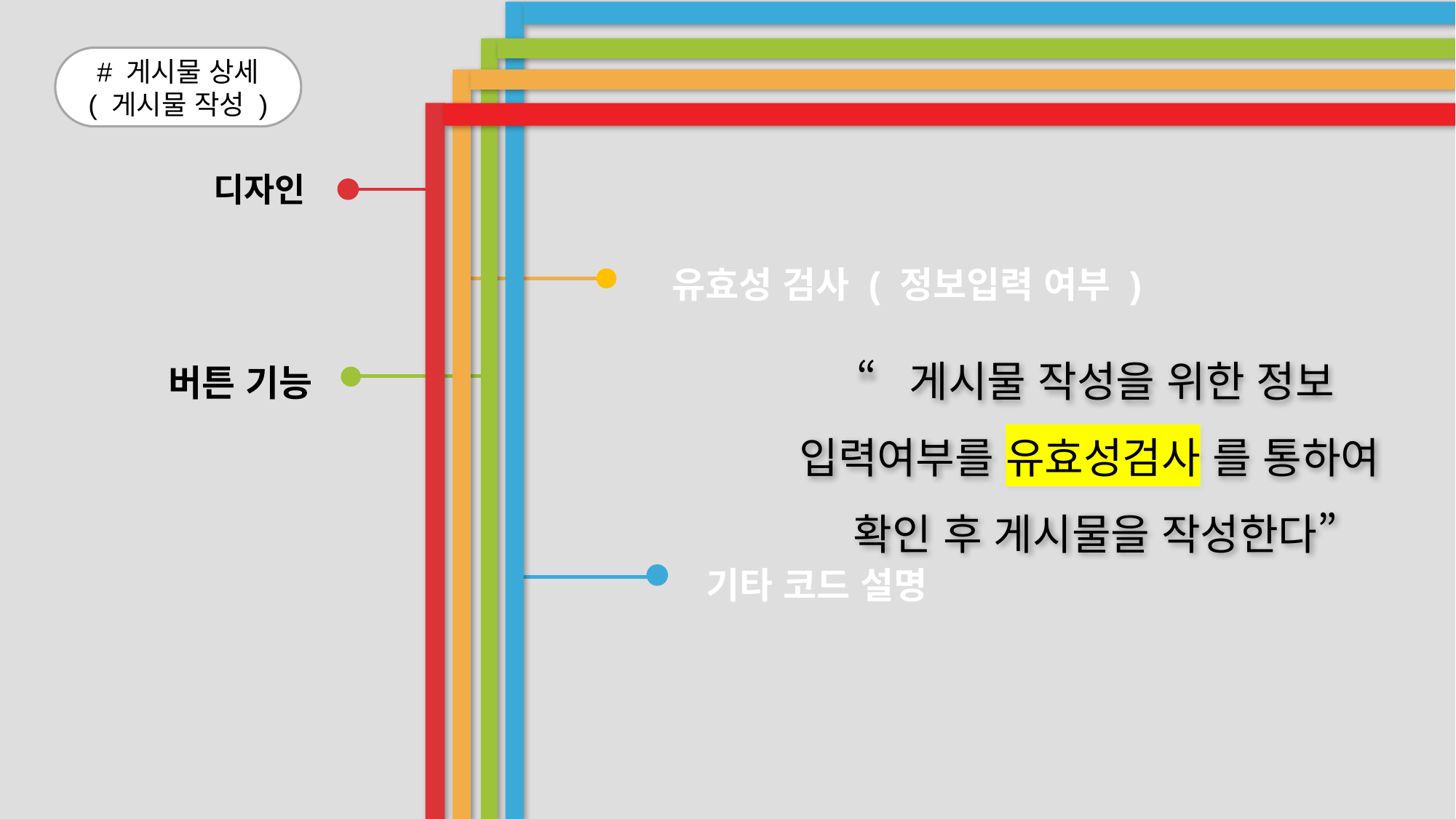

# 게시물 상세
( 게시물 작성 )

디자인

유효성 검사 ( 정보입력 여부 )

“게시물 작성을 위한 정보 입력여부를 유효성검사 를 통하여
확인 후 게시물을 작성한다”
버튼 기능

기타 코드 설명